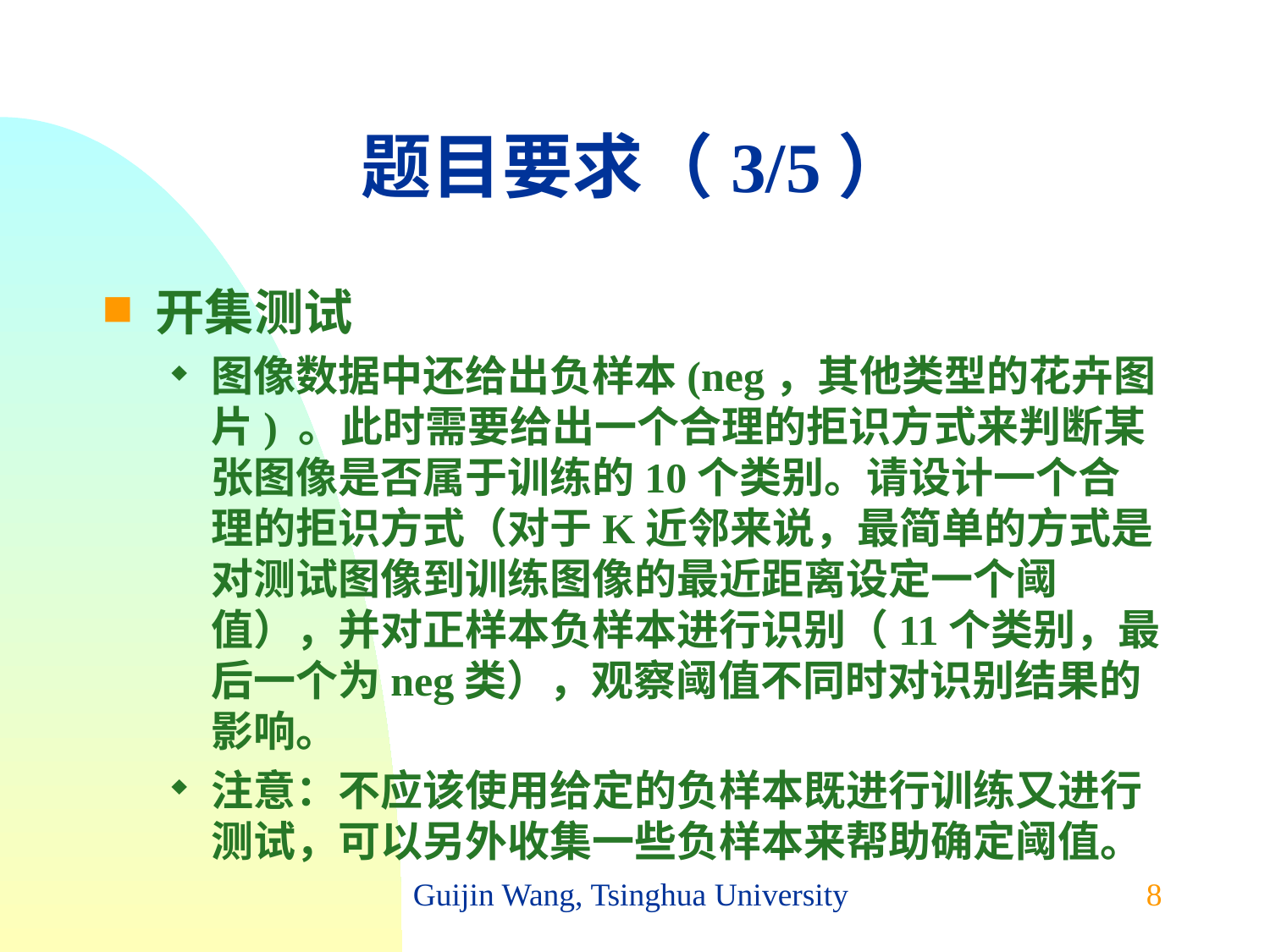

# 题目要求（3/5）
开集测试
图像数据中还给出负样本(neg，其他类型的花卉图片) 。此时需要给出一个合理的拒识方式来判断某张图像是否属于训练的10个类别。请设计一个合理的拒识方式（对于K近邻来说，最简单的方式是对测试图像到训练图像的最近距离设定一个阈值），并对正样本负样本进行识别（11个类别，最后一个为neg类），观察阈值不同时对识别结果的影响。
注意：不应该使用给定的负样本既进行训练又进行测试，可以另外收集一些负样本来帮助确定阈值。

Guijin Wang, Tsinghua University
8